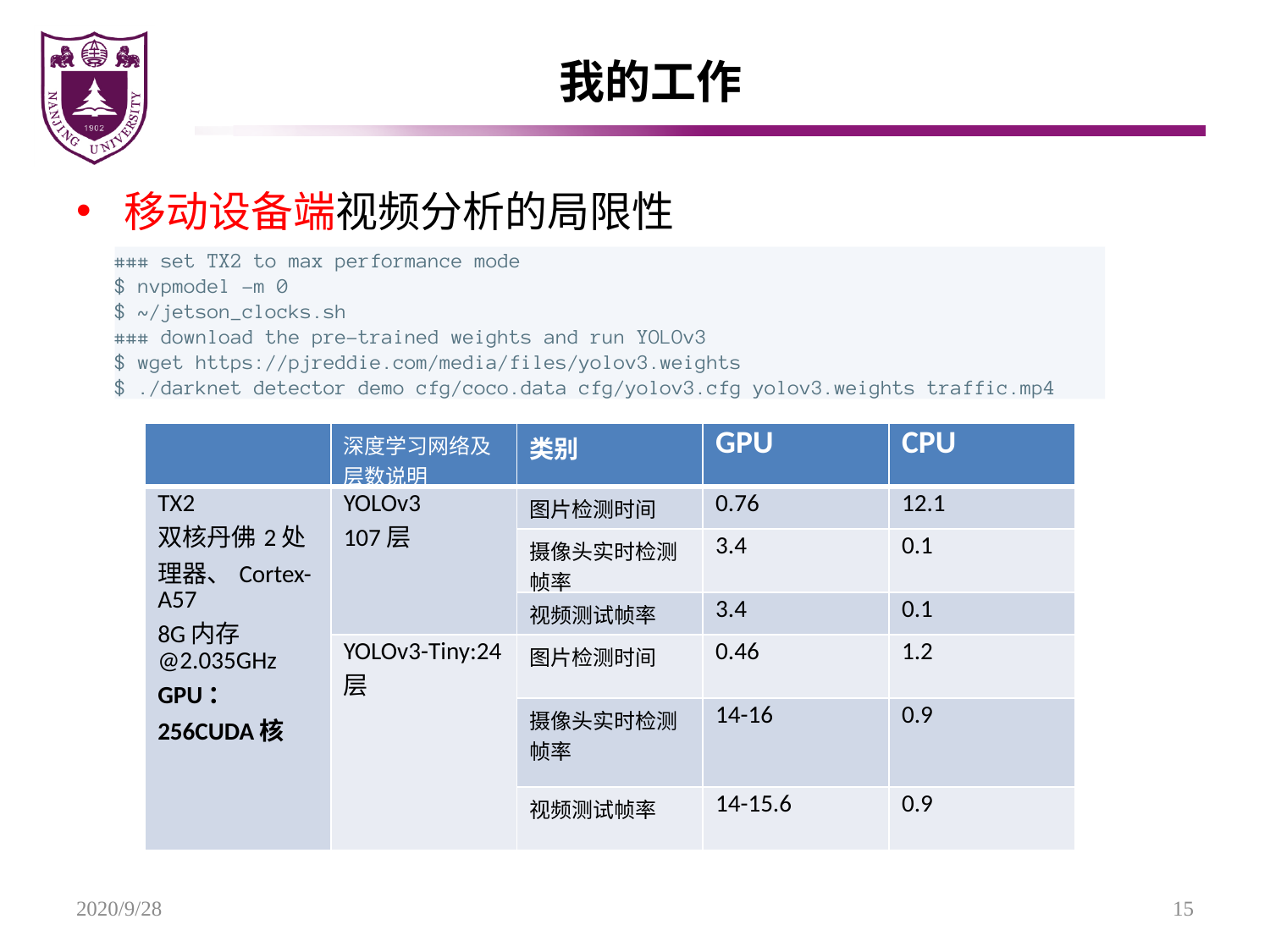

# 我的工作
移动设备端视频分析的局限性

### set TX2 to max performance mode
$ nvpmodel -m 0
$ ~/jetson_clocks.sh
### download the pre-trained weights and run YOLOv3
$ wget https://pjreddie.com/media/files/yolov3.weights
$ ./darknet detector demo cfg/coco.data cfg/yolov3.cfg yolov3.weights traffic.mp4
|  | 深度学习网络及层数说明 | 类别 | GPU | CPU |
| --- | --- | --- | --- | --- |
| TX2 双核丹佛2处理器、Cortex-A57 8G内存 @2.035GHz GPU：256CUDA核 | YOLOv3 107层 | 图片检测时间 | 0.76 | 12.1 |
|  |  | 摄像头实时检测帧率 | 3.4 | 0.1 |
|  |  | 视频测试帧率 | 3.4 | 0.1 |
|  | YOLOv3-Tiny:24层 | 图片检测时间 | 0.46 | 1.2 |
|  |  | 摄像头实时检测帧率 | 14-16 | 0.9 |
|  |  | 视频测试帧率 | 14-15.6 | 0.9 |
2020/9/28
15